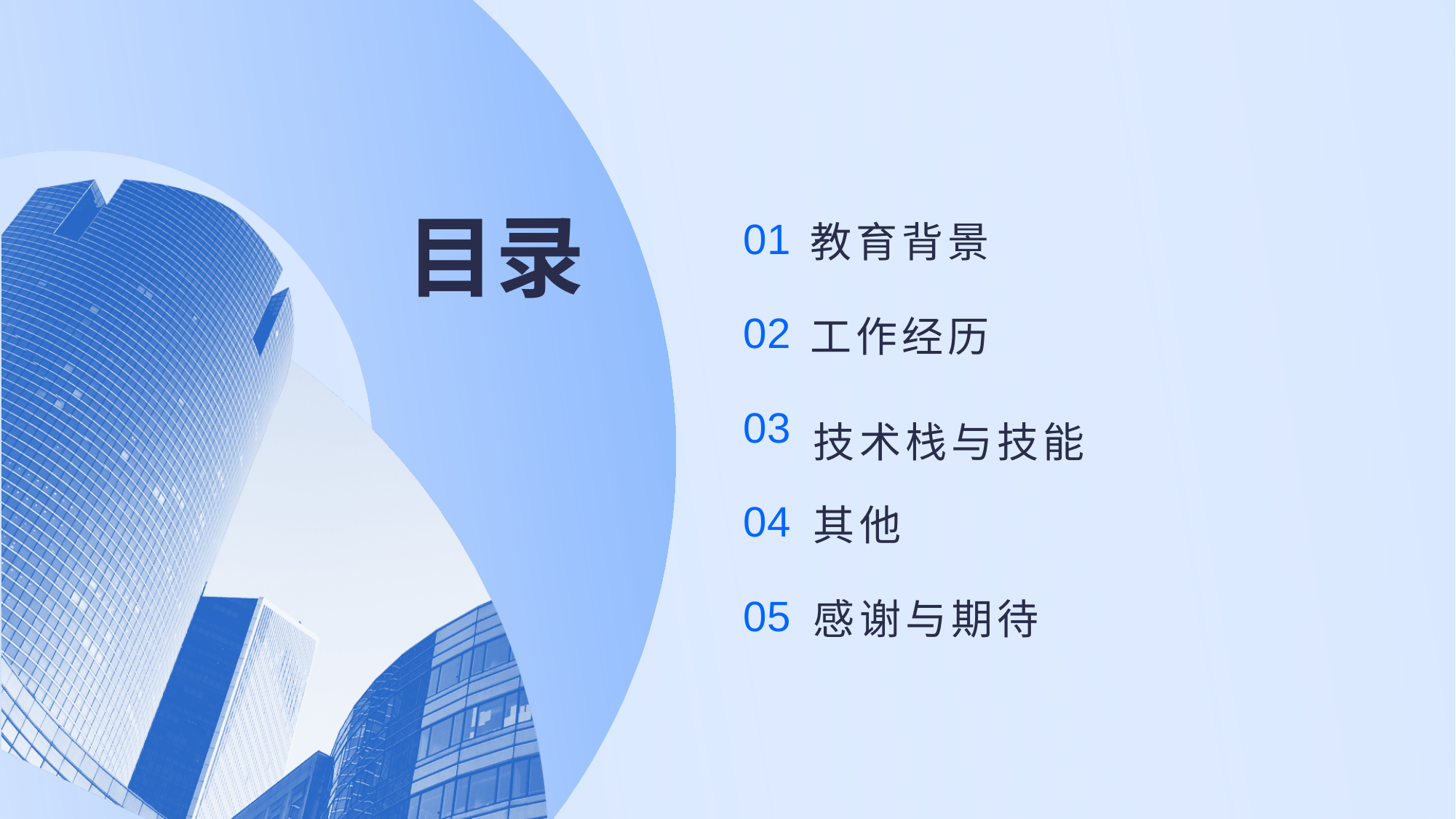

# 目录
01
教育背景
02
工作经历
03
技术栈与技能
其他
04
05
感谢与期待